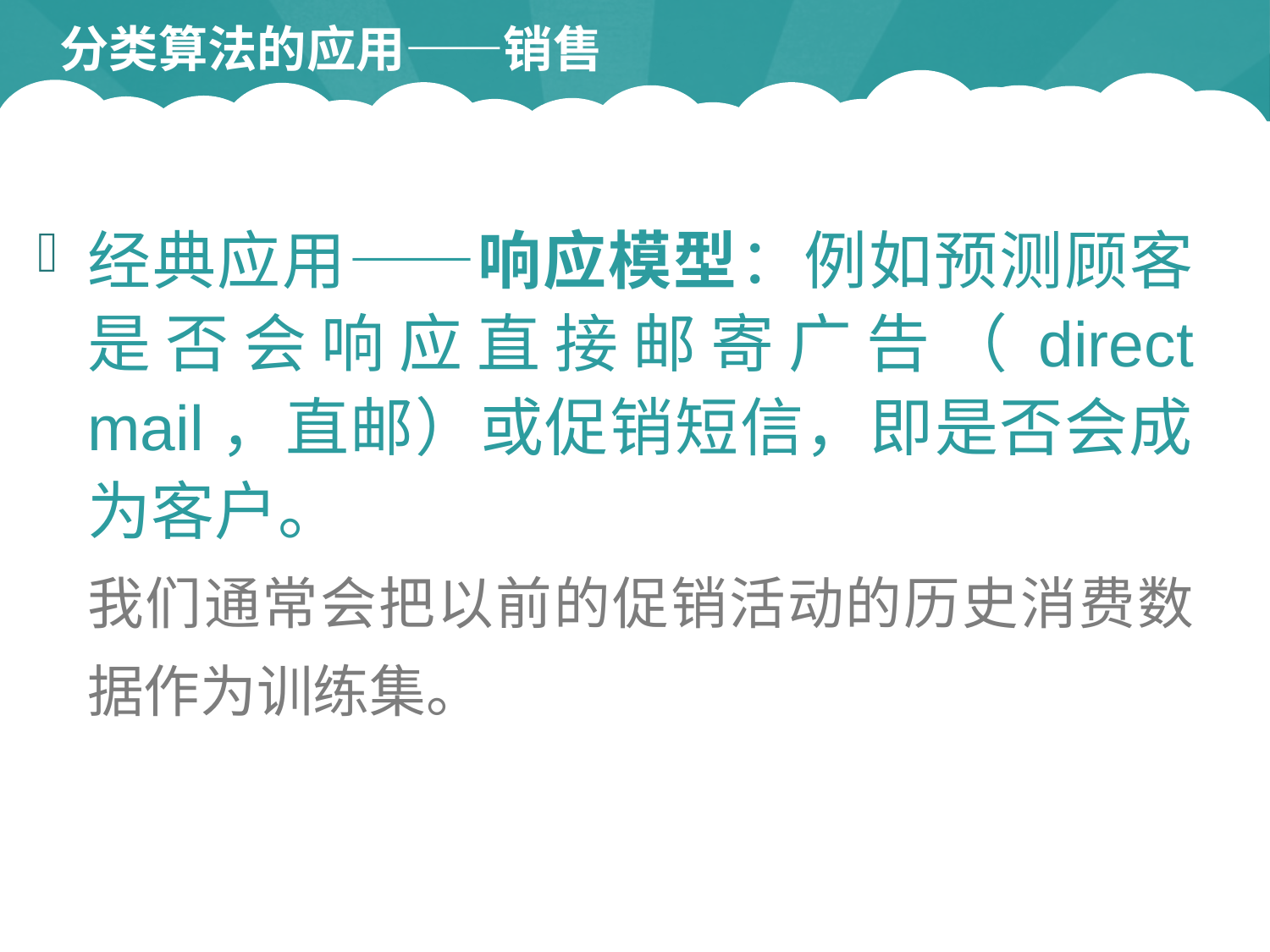

# 分类算法的应用——销售
经典应用——响应模型：例如预测顾客是否会响应直接邮寄广告（direct mail，直邮）或促销短信，即是否会成为客户。
我们通常会把以前的促销活动的历史消费数据作为训练集。